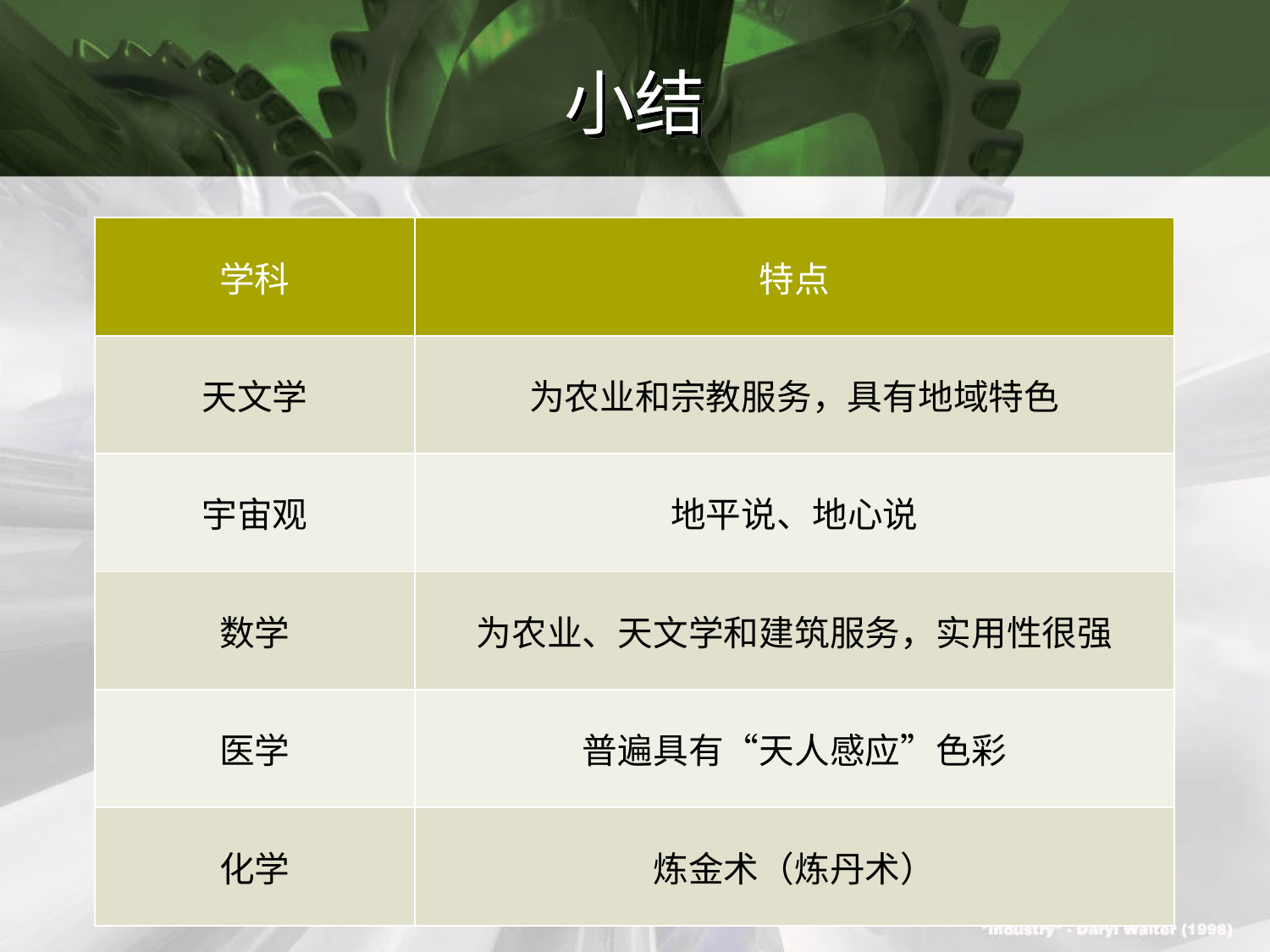

# 小结
| 学科 | 特点 |
| --- | --- |
| 天文学 | 为农业和宗教服务，具有地域特色 |
| 宇宙观 | 地平说、地心说 |
| 数学 | 为农业、天文学和建筑服务，实用性很强 |
| 医学 | 普遍具有“天人感应”色彩 |
| 化学 | 炼金术（炼丹术） |